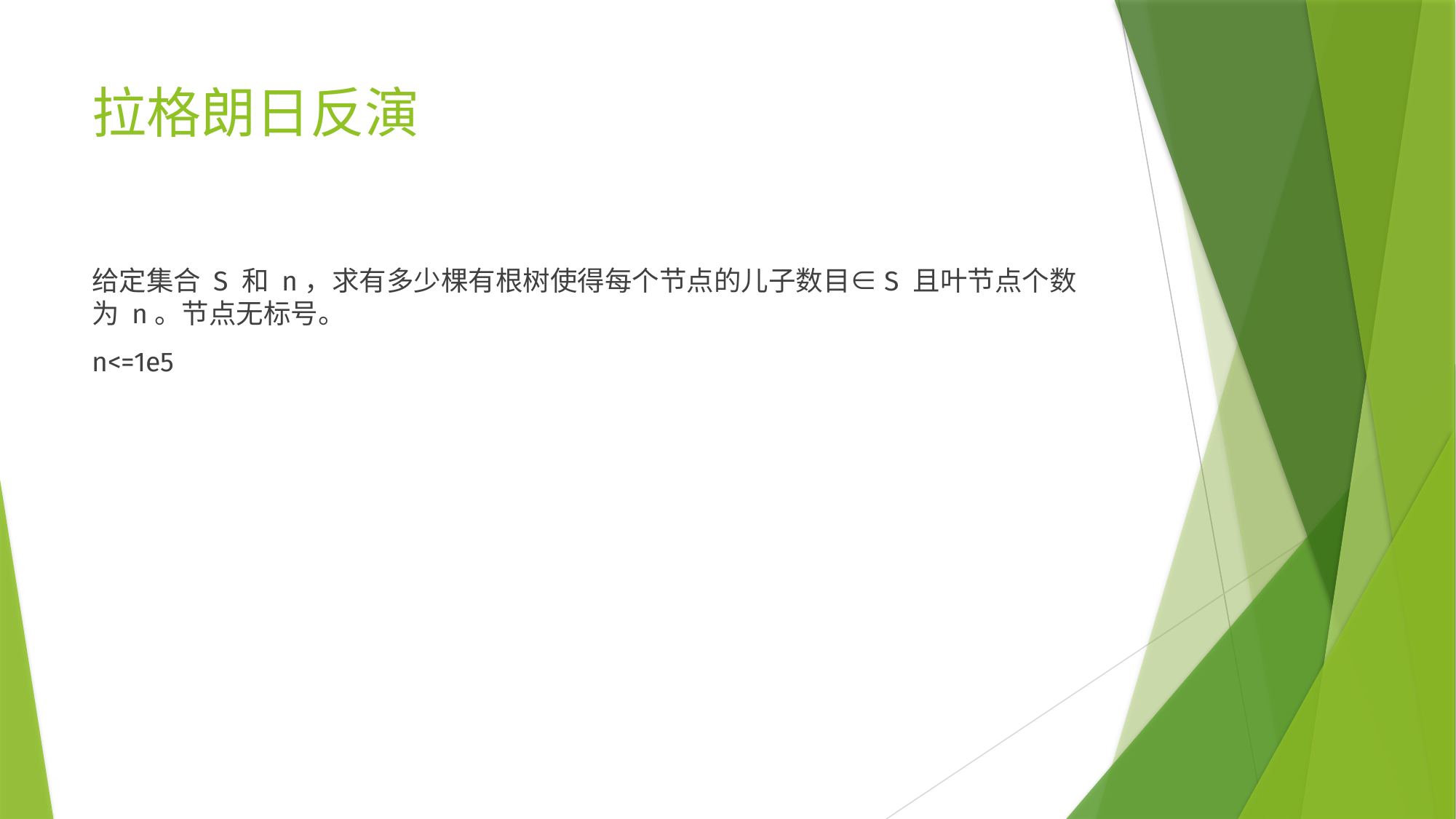

# 拉格朗日反演
给定集合 S 和 n，求有多少棵有根树使得每个节点的儿子数目∈S 且叶节点个数为 n。节点无标号。
n<=1e5